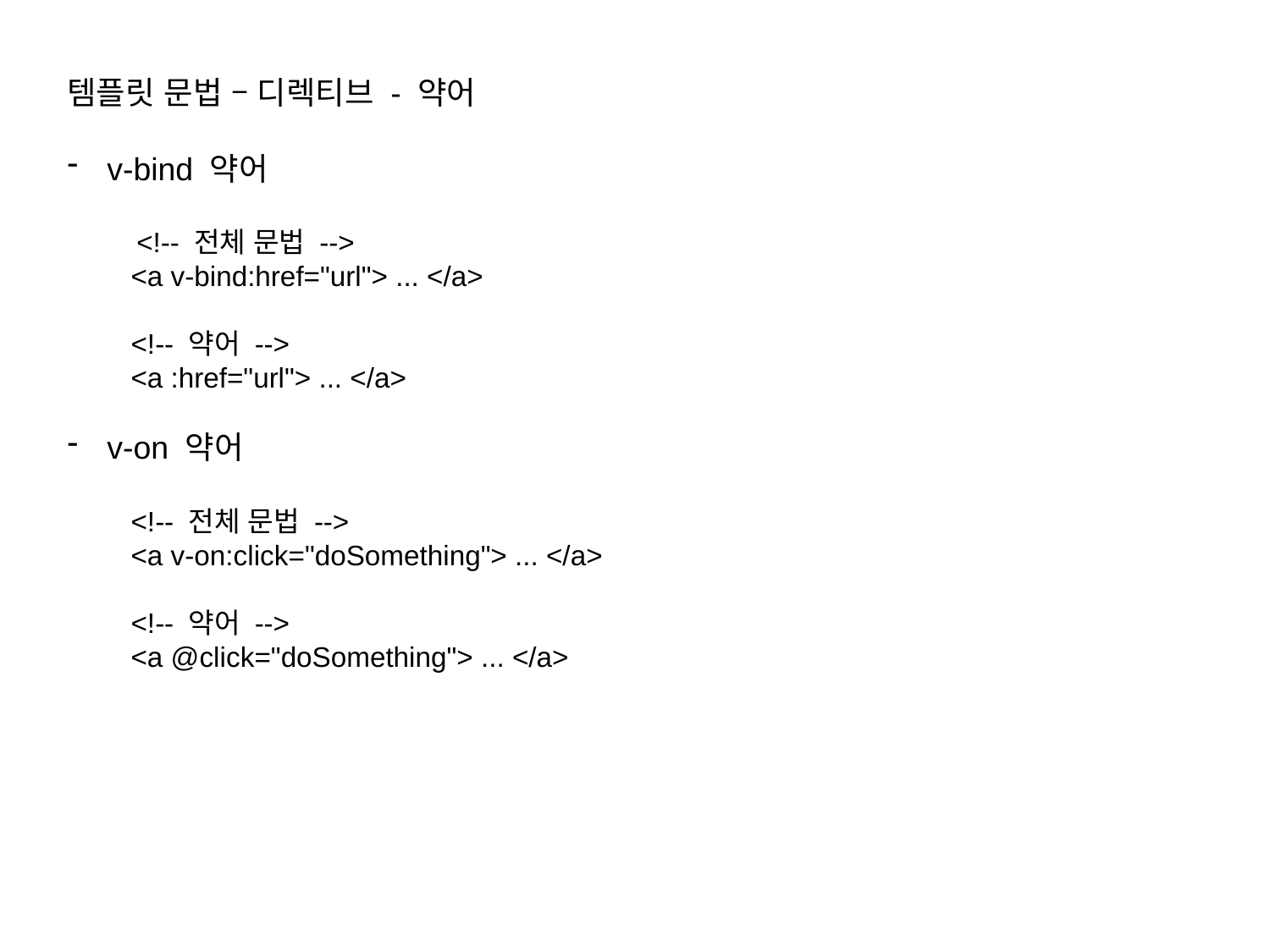

템플릿 문법 – 디렉티브 - 약어

v-bind 약어

 <!-- 전체 문법 -->
<a v-bind:href="url"> ... </a>
<!-- 약어 -->
<a :href="url"> ... </a>

v-on 약어

<!-- 전체 문법 -->
<a v-on:click="doSomething"> ... </a>
<!-- 약어 -->
<a @click="doSomething"> ... </a>